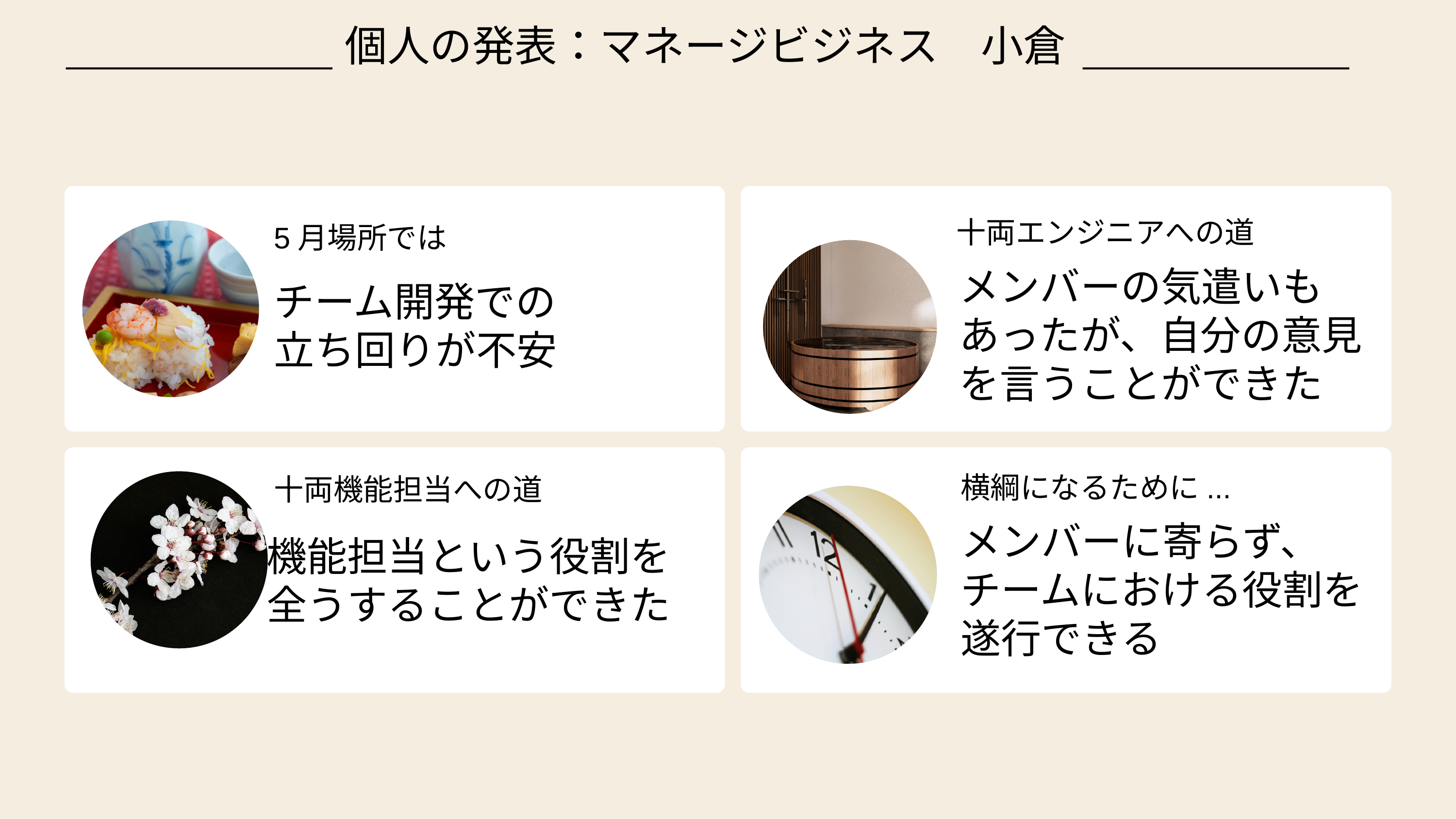

個人の発表：マネージビジネス　小倉

十両エンジニアへの道
メンバーの気遣いもあったが、自分の意見を言うことができた
5月場所では
チーム開発での
立ち回りが不安

横綱になるために...
メンバーに寄らず、
チームにおける役割を
遂行できる
十両機能担当への道
機能担当という役割を
全うすることができた